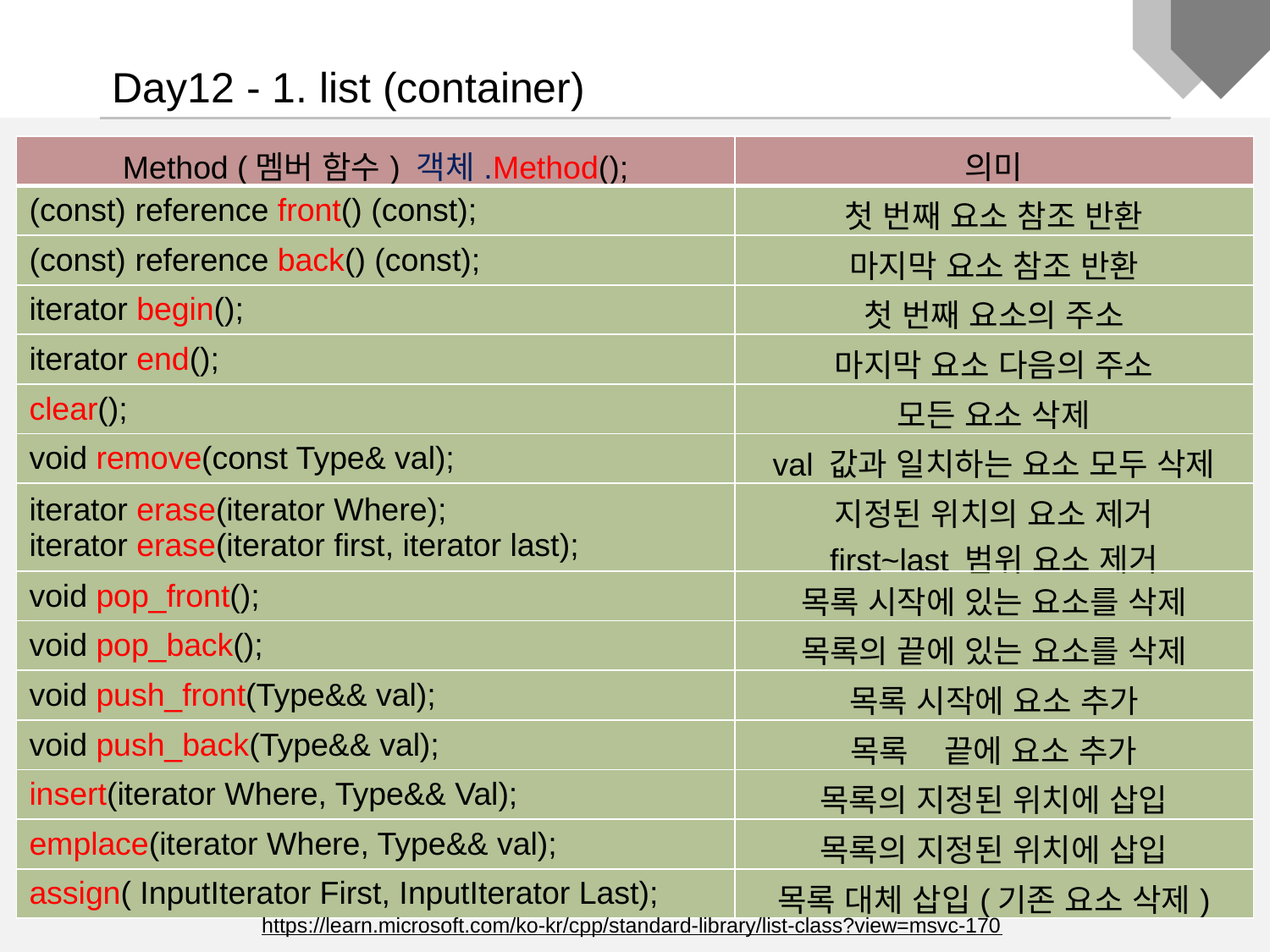

Day12 - 1. list (container)
| Method (멤버 함수) 객체.Method(); | 의미 |
| --- | --- |
| (const) reference front() (const); | 첫 번째 요소 참조 반환 |
| (const) reference back() (const); | 마지막 요소 참조 반환 |
| iterator begin(); | 첫 번째 요소의 주소 |
| iterator end(); | 마지막 요소 다음의 주소 |
| clear(); | 모든 요소 삭제 |
| void remove(const Type& val); | val 값과 일치하는 요소 모두 삭제 |
| iterator erase(iterator Where); iterator erase(iterator first, iterator last); | 지정된 위치의 요소 제거 first~last 범위 요소 제거 |
| void pop\_front(); | 목록 시작에 있는 요소를 삭제 |
| void pop\_back(); | 목록의 끝에 있는 요소를 삭제 |
| void push\_front(Type&& val); | 목록 시작에 요소 추가 |
| void push\_back(Type&& val); | 목록 끝에 요소 추가 |
| insert(iterator Where, Type&& Val); | 목록의 지정된 위치에 삽입 |
| emplace(iterator Where, Type&& val); | 목록의 지정된 위치에 삽입 |
| assign( InputIterator First, InputIterator Last); | 목록 대체 삽입(기존 요소 삭제) |
https://learn.microsoft.com/ko-kr/cpp/standard-library/list-class?view=msvc-170